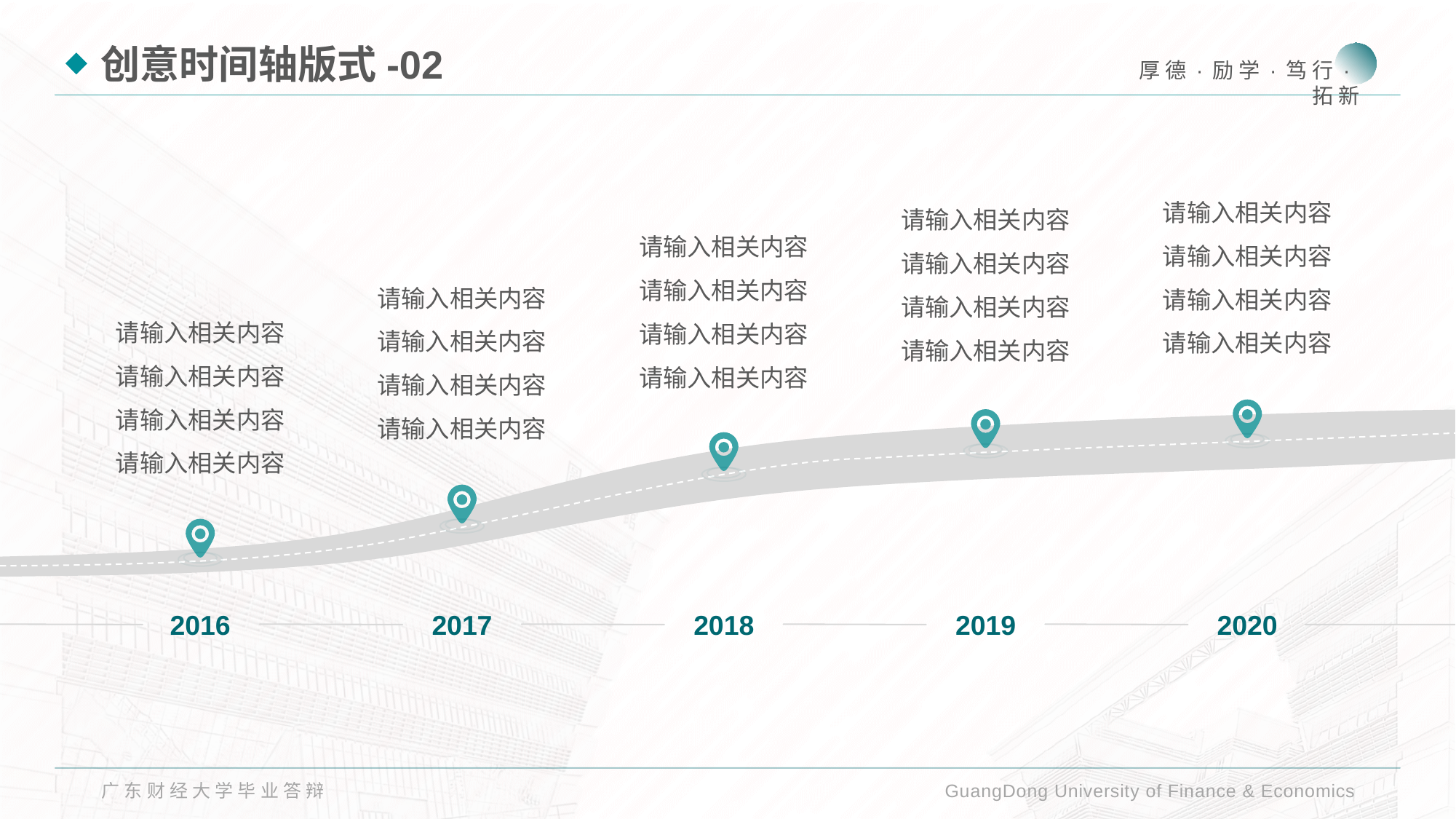

创意时间轴版式-02
请输入相关内容请输入相关内容请输入相关内容请输入相关内容
请输入相关内容请输入相关内容请输入相关内容请输入相关内容
请输入相关内容请输入相关内容请输入相关内容请输入相关内容
请输入相关内容请输入相关内容请输入相关内容请输入相关内容
请输入相关内容请输入相关内容请输入相关内容请输入相关内容

2016
2017
2018
2019
2020